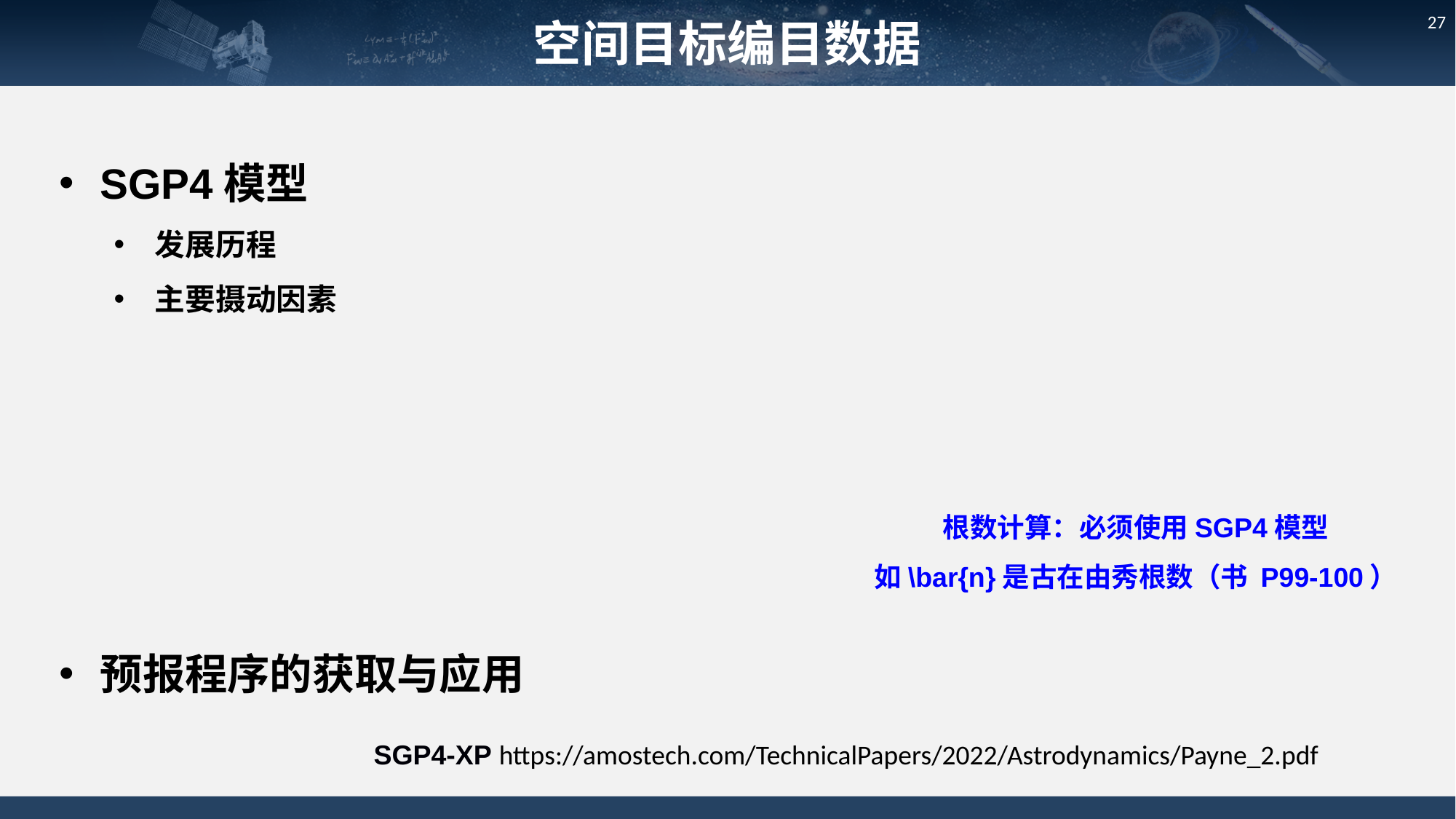

空间目标编目数据
27
SGP4模型
发展历程
主要摄动因素

预报程序的获取与应用
根数计算：必须使用SGP4模型
如\bar{n}是古在由秀根数（书 P99-100）
SGP4-XP https://amostech.com/TechnicalPapers/2022/Astrodynamics/Payne_2.pdf